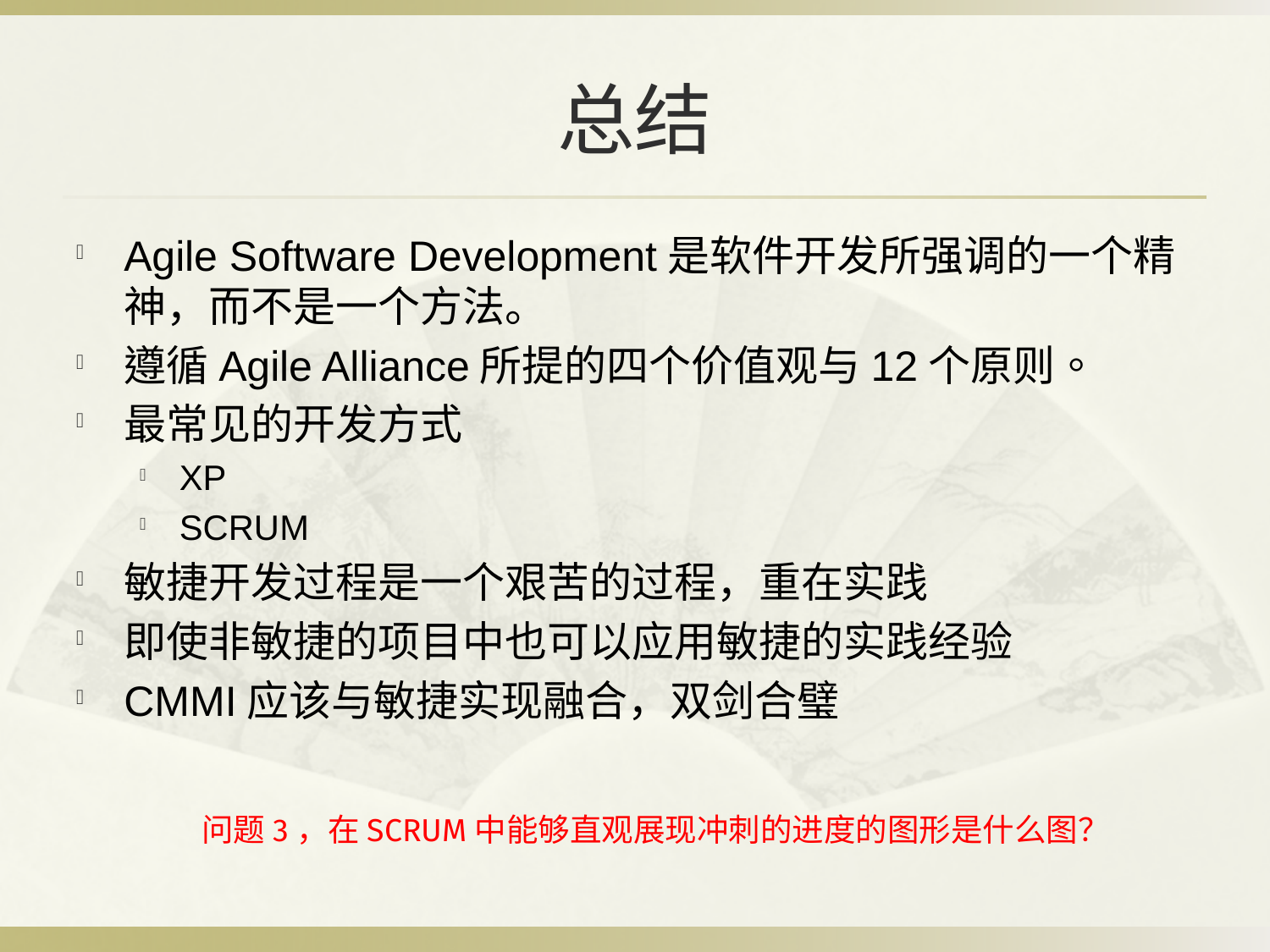

# 总结
Agile Software Development是软件开发所强调的一个精神，而不是一个方法。
遵循Agile Alliance所提的四个价值观与12个原则。
最常见的开发方式
XP
SCRUM
敏捷开发过程是一个艰苦的过程，重在实践
即使非敏捷的项目中也可以应用敏捷的实践经验
CMMI应该与敏捷实现融合，双剑合璧

问题3，在SCRUM中能够直观展现冲刺的进度的图形是什么图？